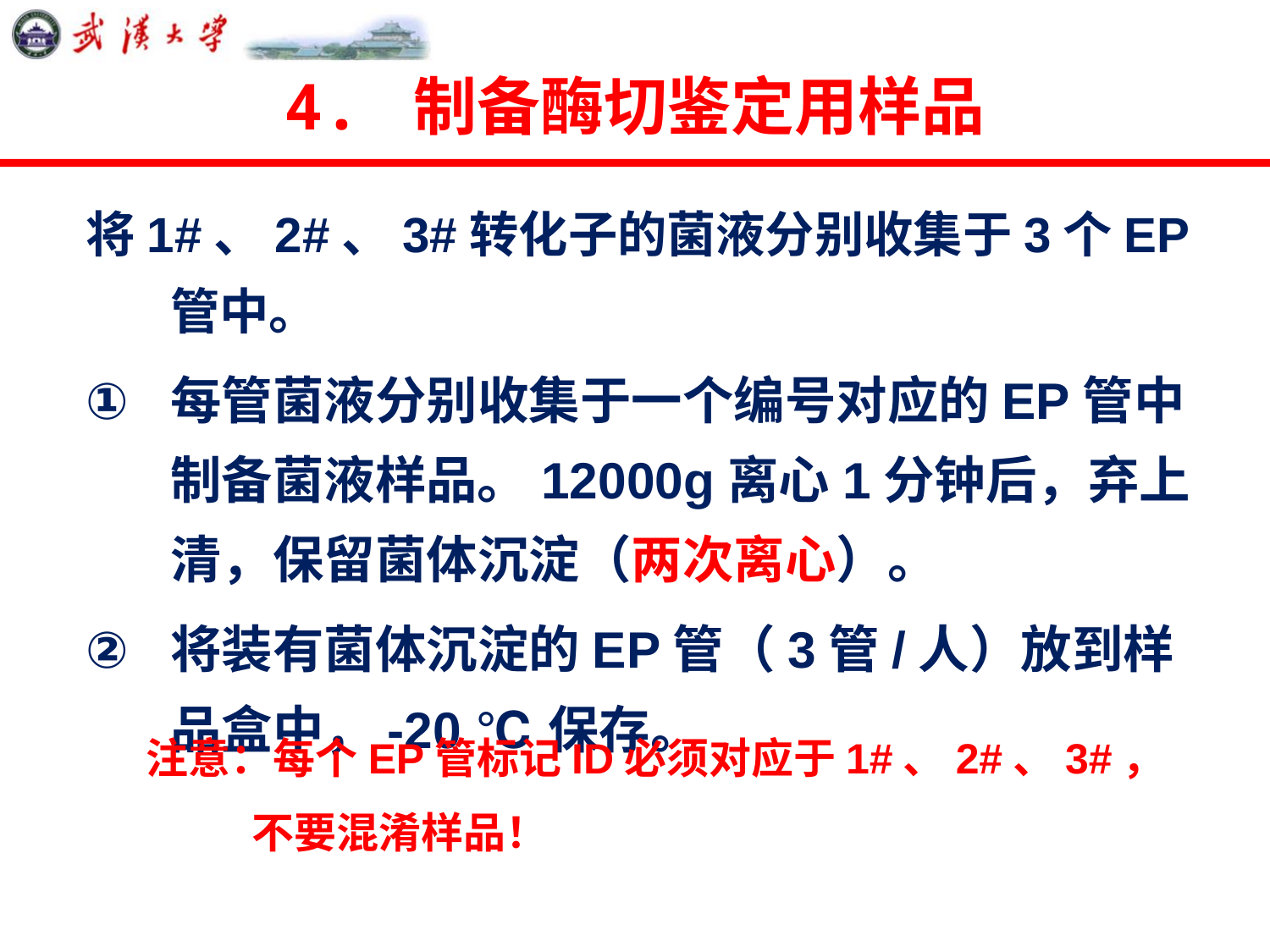

# 4. 制备酶切鉴定用样品
将1#、2#、3#转化子的菌液分别收集于3个EP管中。
每管菌液分别收集于一个编号对应的EP管中制备菌液样品。12000g离心1分钟后，弃上清，保留菌体沉淀（两次离心）。
将装有菌体沉淀的EP管（3管/人）放到样品盒中，-20 ℃保存。

注意：每个EP管标记ID必须对应于1#、2#、3#，
          不要混淆样品！